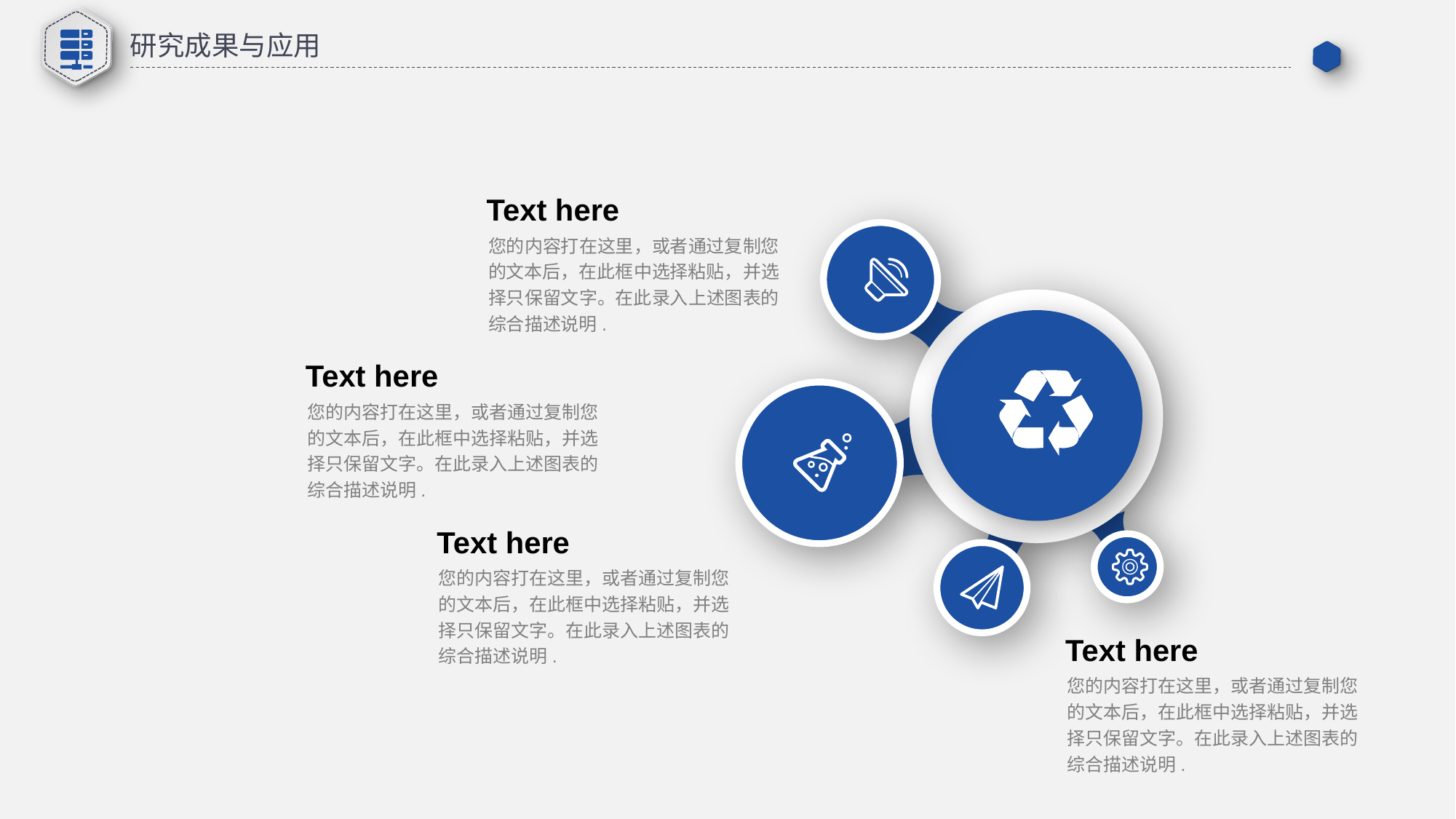

研究成果与应用

Text here

您的内容打在这里，或者通过复制您的文本后，在此框中选择粘贴，并选择只保留文字。在此录入上述图表的综合描述说明.

Text here

您的内容打在这里，或者通过复制您的文本后，在此框中选择粘贴，并选择只保留文字。在此录入上述图表的综合描述说明.

Text here

您的内容打在这里，或者通过复制您的文本后，在此框中选择粘贴，并选择只保留文字。在此录入上述图表的综合描述说明.

Text here
您的内容打在这里，或者通过复制您的文本后，在此框中选择粘贴，并选择只保留文字。在此录入上述图表的综合描述说明.